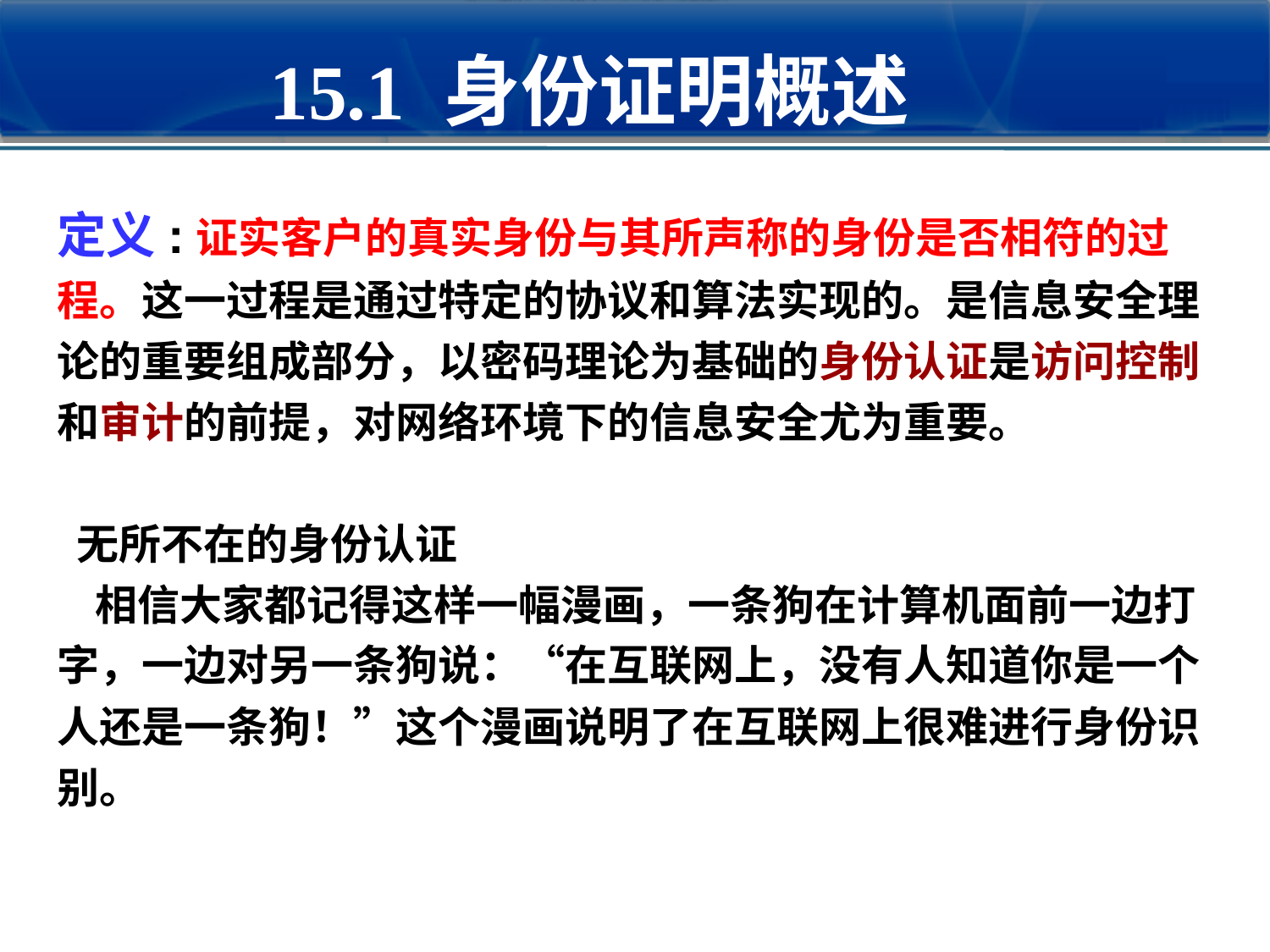

15.1 身份证明概述
定义:证实客户的真实身份与其所声称的身份是否相符的过程。这一过程是通过特定的协议和算法实现的。是信息安全理论的重要组成部分，以密码理论为基础的身份认证是访问控制和审计的前提，对网络环境下的信息安全尤为重要。

 无所不在的身份认证
    相信大家都记得这样一幅漫画，一条狗在计算机面前一边打字，一边对另一条狗说：“在互联网上，没有人知道你是一个人还是一条狗！”这个漫画说明了在互联网上很难进行身份识别。